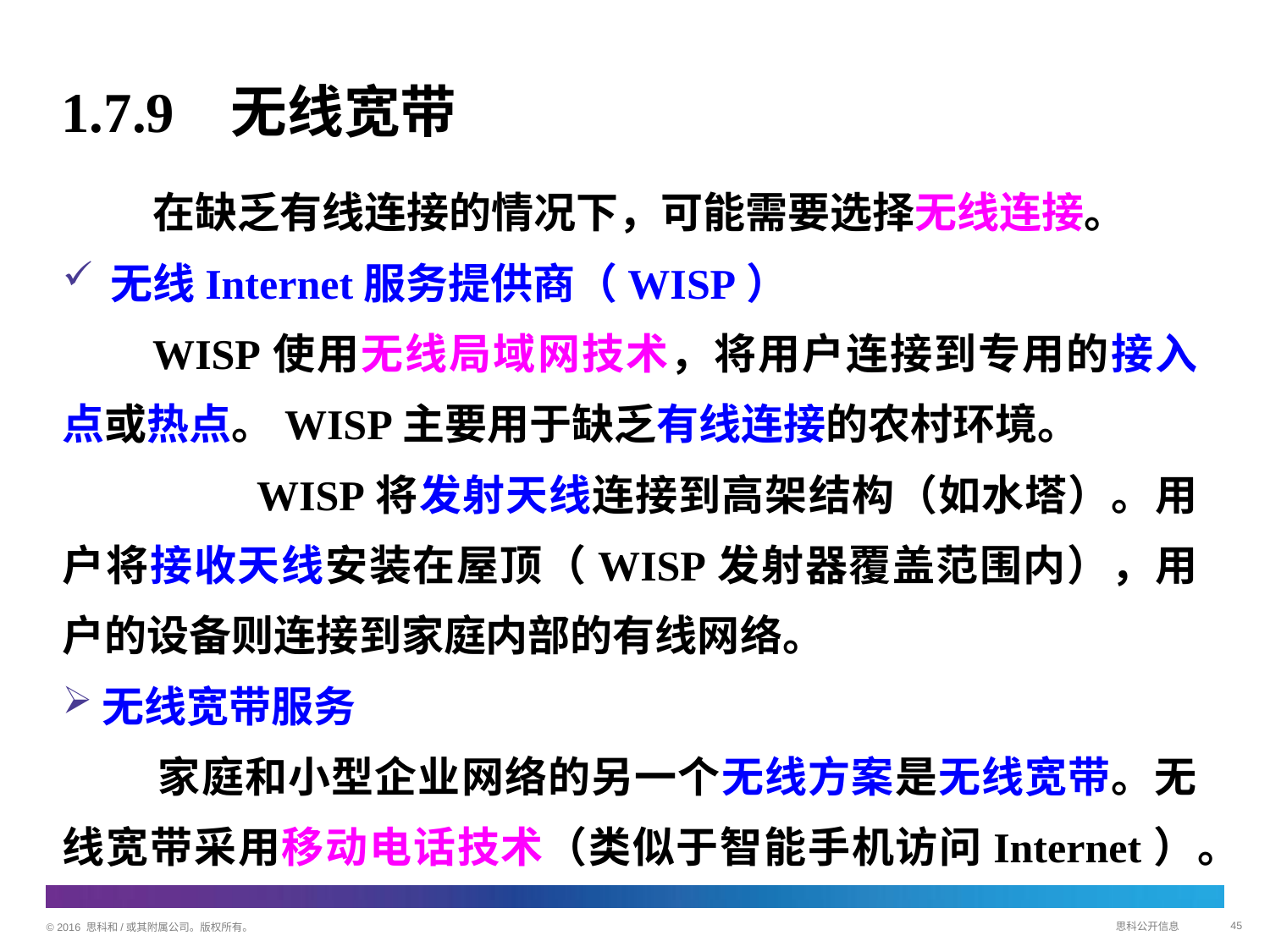

# 1.7.9   无线宽带
在缺乏有线连接的情况下，可能需要选择无线连接。
无线Internet服务提供商（WISP）
WISP使用无线局域网技术，将用户连接到专用的接入点或热点。WISP主要用于缺乏有线连接的农村环境。
         WISP将发射天线连接到高架结构（如水塔）。用户将接收天线安装在屋顶（WISP发射器覆盖范围内），用户的设备则连接到家庭内部的有线网络。
无线宽带服务
        家庭和小型企业网络的另一个无线方案是无线宽带。无线宽带采用移动电话技术（类似于智能手机访问Internet）。